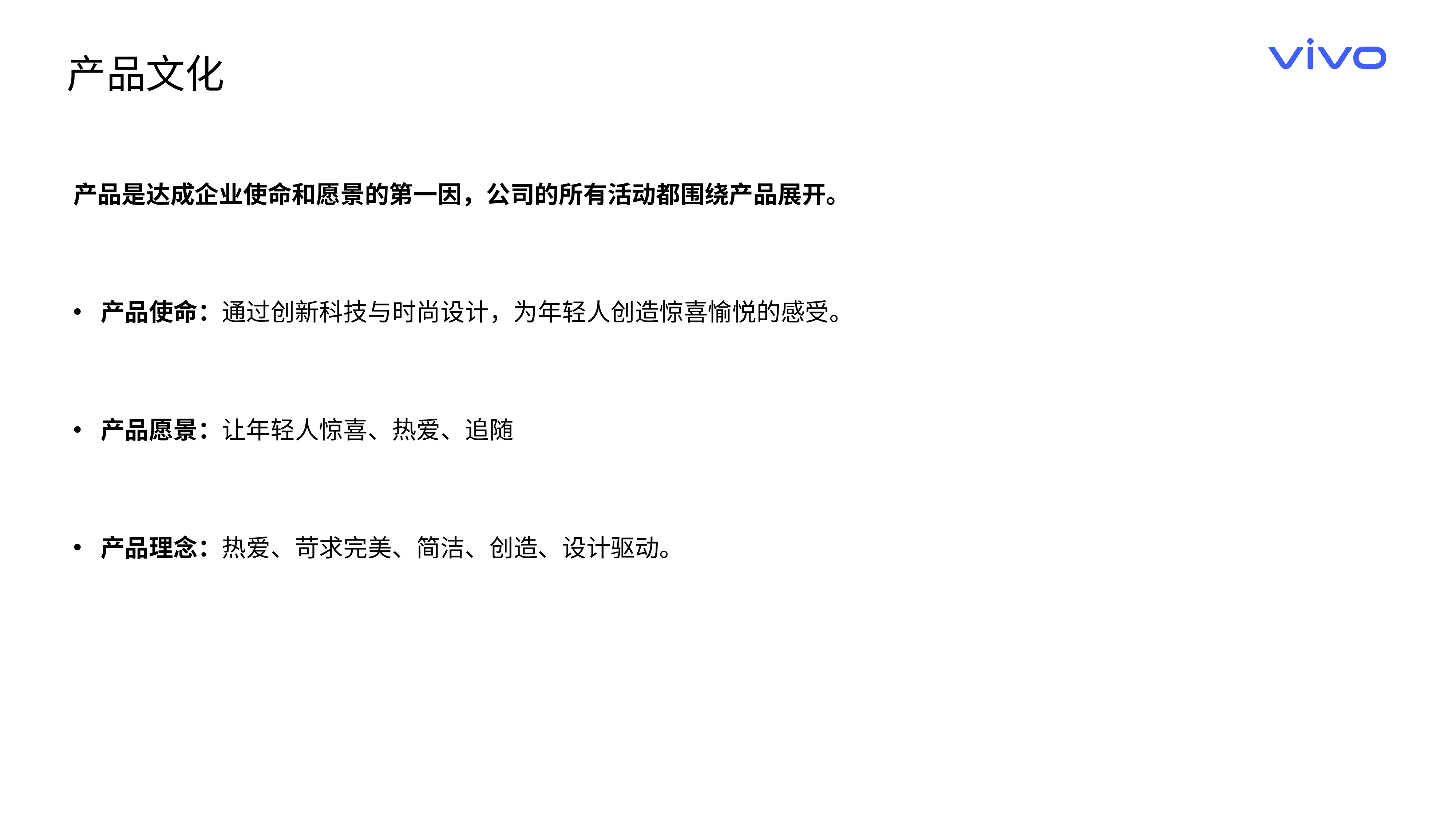

产品文化
产品是达成企业使命和愿景的第一因，公司的所有活动都围绕产品展开。

产品使命：通过创新科技与时尚设计，为年轻人创造惊喜愉悦的感受。

产品愿景：让年轻人惊喜、热爱、追随

产品理念：热爱、苛求完美、简洁、创造、设计驱动。